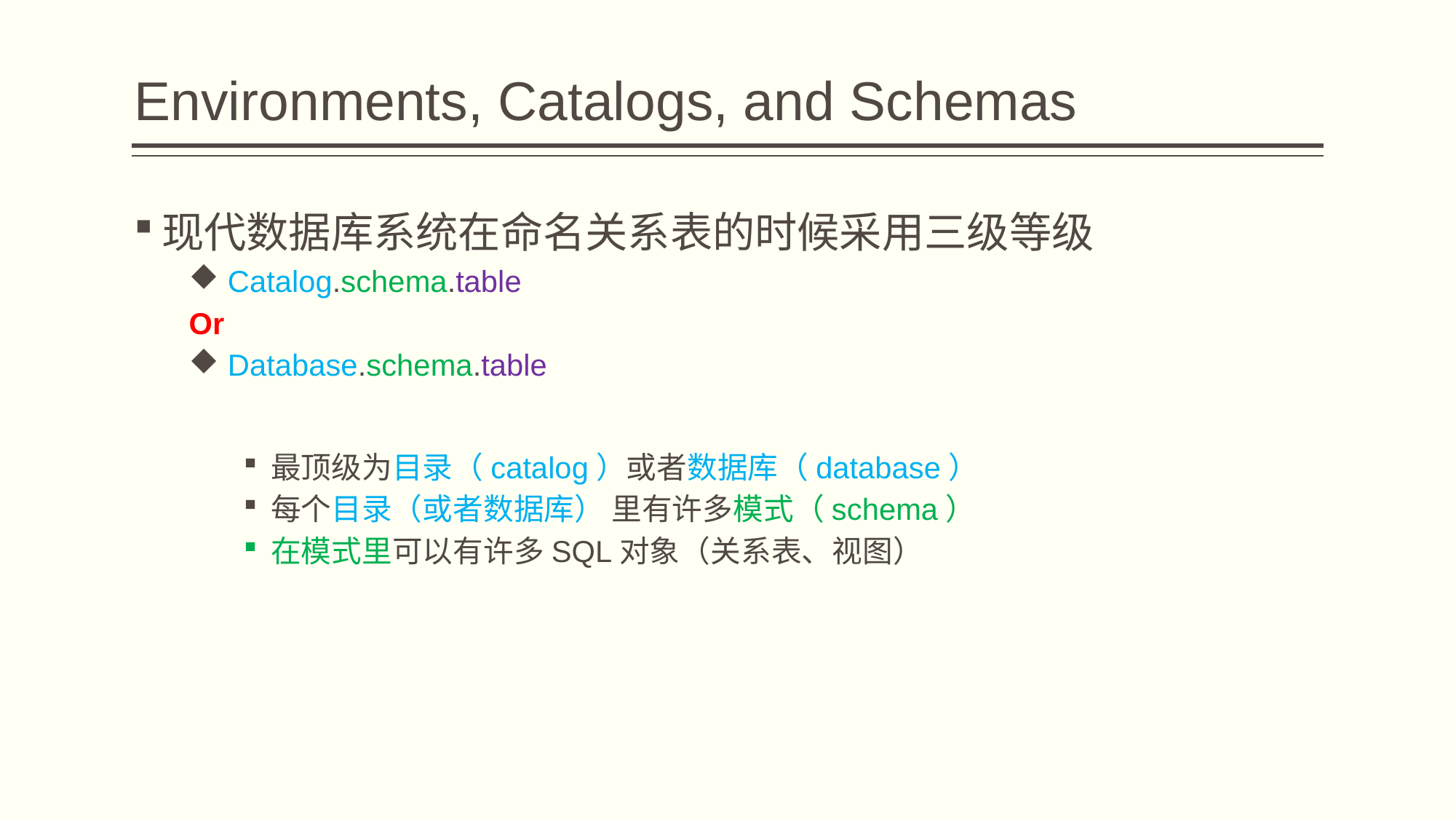

# Environments, Catalogs, and Schemas
现代数据库系统在命名关系表的时候采用三级等级
 Catalog.schema.table
Or
 Database.schema.table

最顶级为目录（catalog）或者数据库（database）
每个目录（或者数据库） 里有许多模式（schema）
在模式里可以有许多SQL对象（关系表、视图）